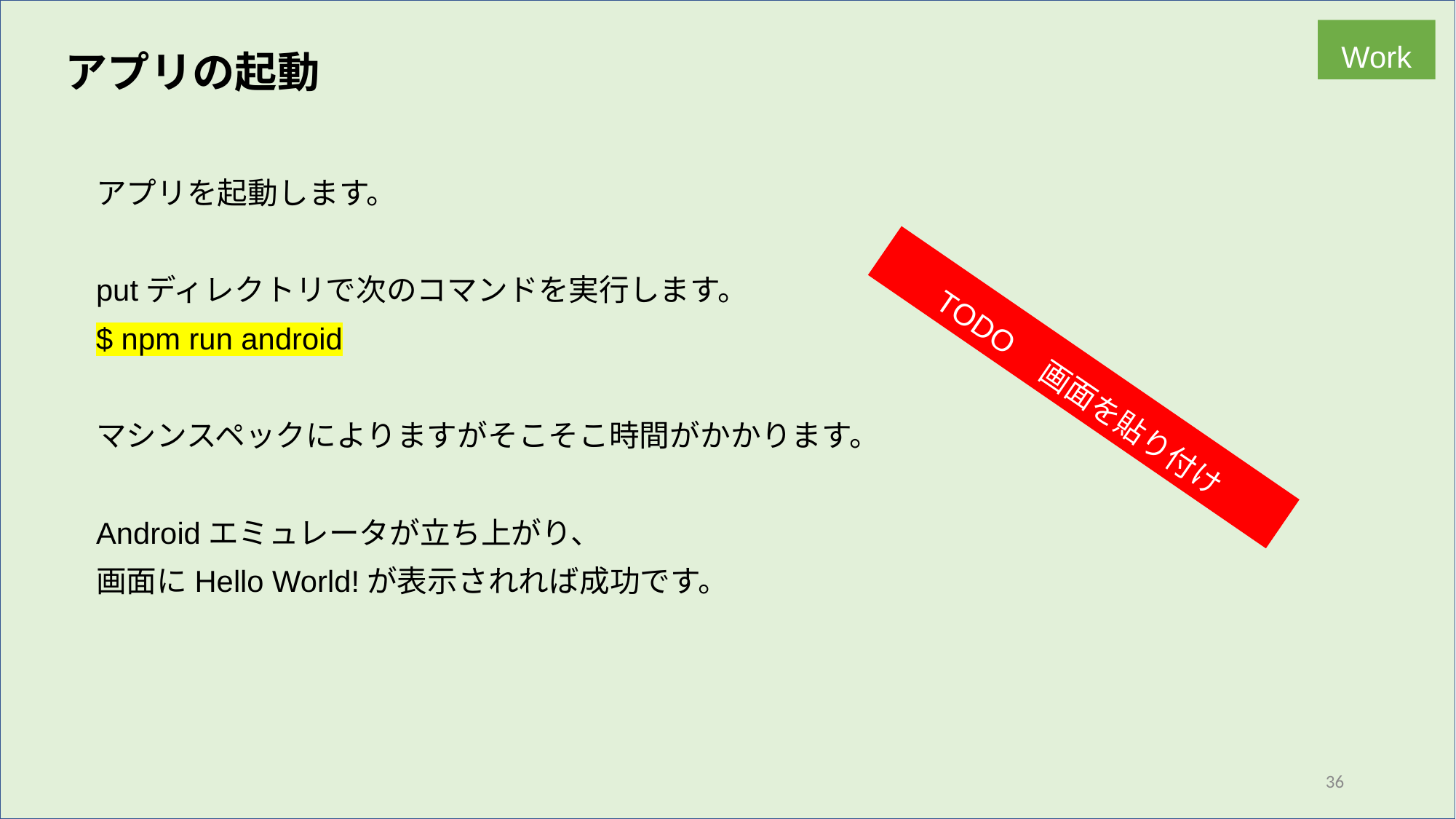

Work
アプリの起動
アプリを起動します。

putディレクトリで次のコマンドを実行します。
$ npm run android

マシンスペックによりますがそこそこ時間がかかります。

Androidエミュレータが立ち上がり、
画面にHello World!が表示されれば成功です。
TODO　画面を貼り付け
36